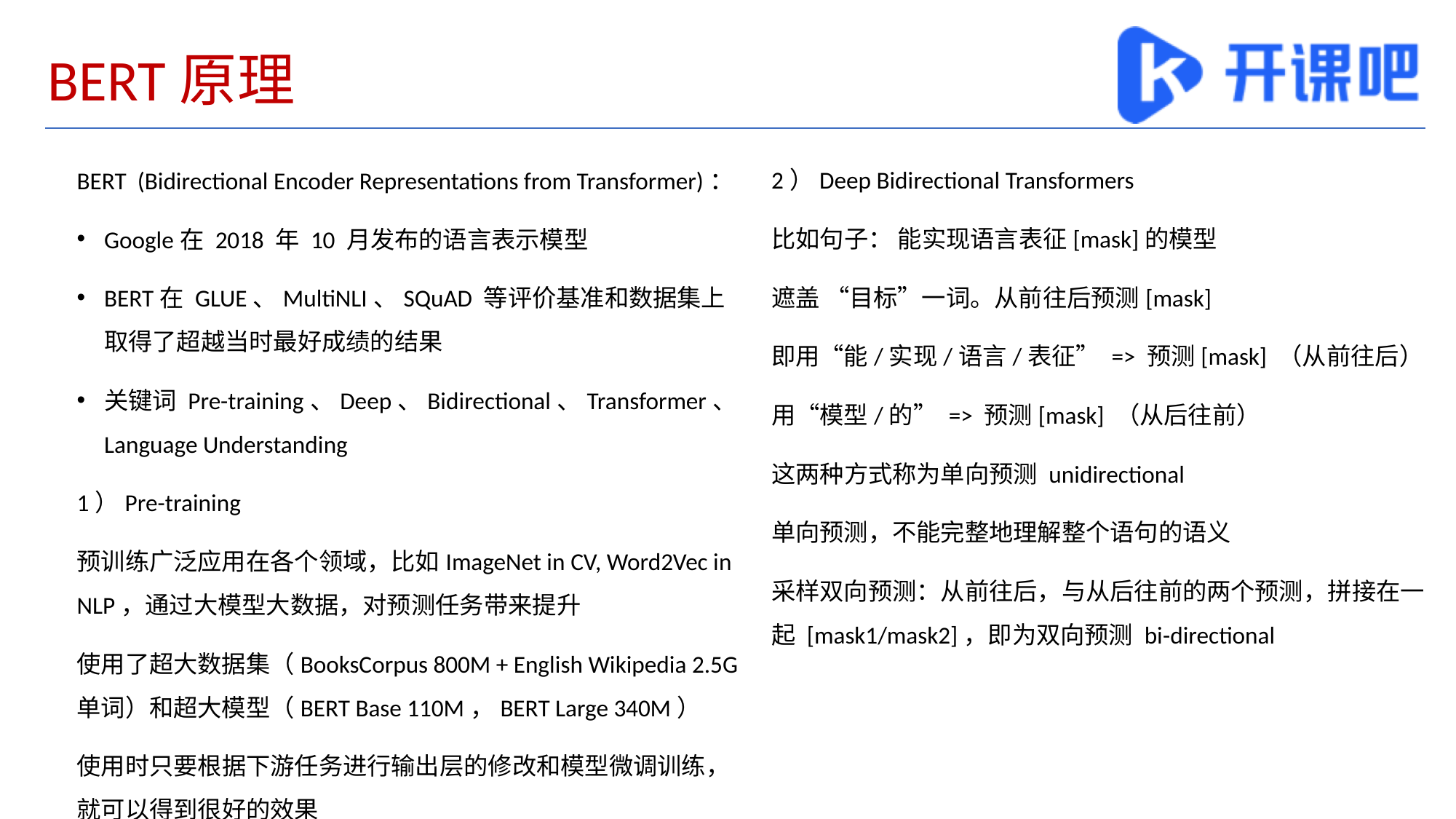

# BERT原理
2）Deep Bidirectional Transformers
比如句子： 能实现语言表征[mask]的模型
遮盖 “目标”一词。从前往后预测[mask]
即用“能/实现/语言/表征” => 预测[mask] （从前往后）
用“模型/的” => 预测[mask] （从后往前）
这两种方式称为单向预测 unidirectional
单向预测，不能完整地理解整个语句的语义
采样双向预测：从前往后，与从后往前的两个预测，拼接在一起 [mask1/mask2]，即为双向预测 bi-directional
BERT  (Bidirectional Encoder Representations from Transformer)：
Google在 2018 年 10 月发布的语言表示模型
BERT在 GLUE、MultiNLI、SQuAD 等评价基准和数据集上取得了超越当时最好成绩的结果
关键词 Pre-training、Deep、Bidirectional、Transformer、Language Understanding
1）Pre-training
预训练广泛应用在各个领域，比如ImageNet in CV, Word2Vec in NLP，通过大模型大数据，对预测任务带来提升
使用了超大数据集（BooksCorpus 800M + English Wikipedia 2.5G单词）和超大模型（BERT Base 110M，BERT Large 340M）
使用时只要根据下游任务进行输出层的修改和模型微调训练，就可以得到很好的效果